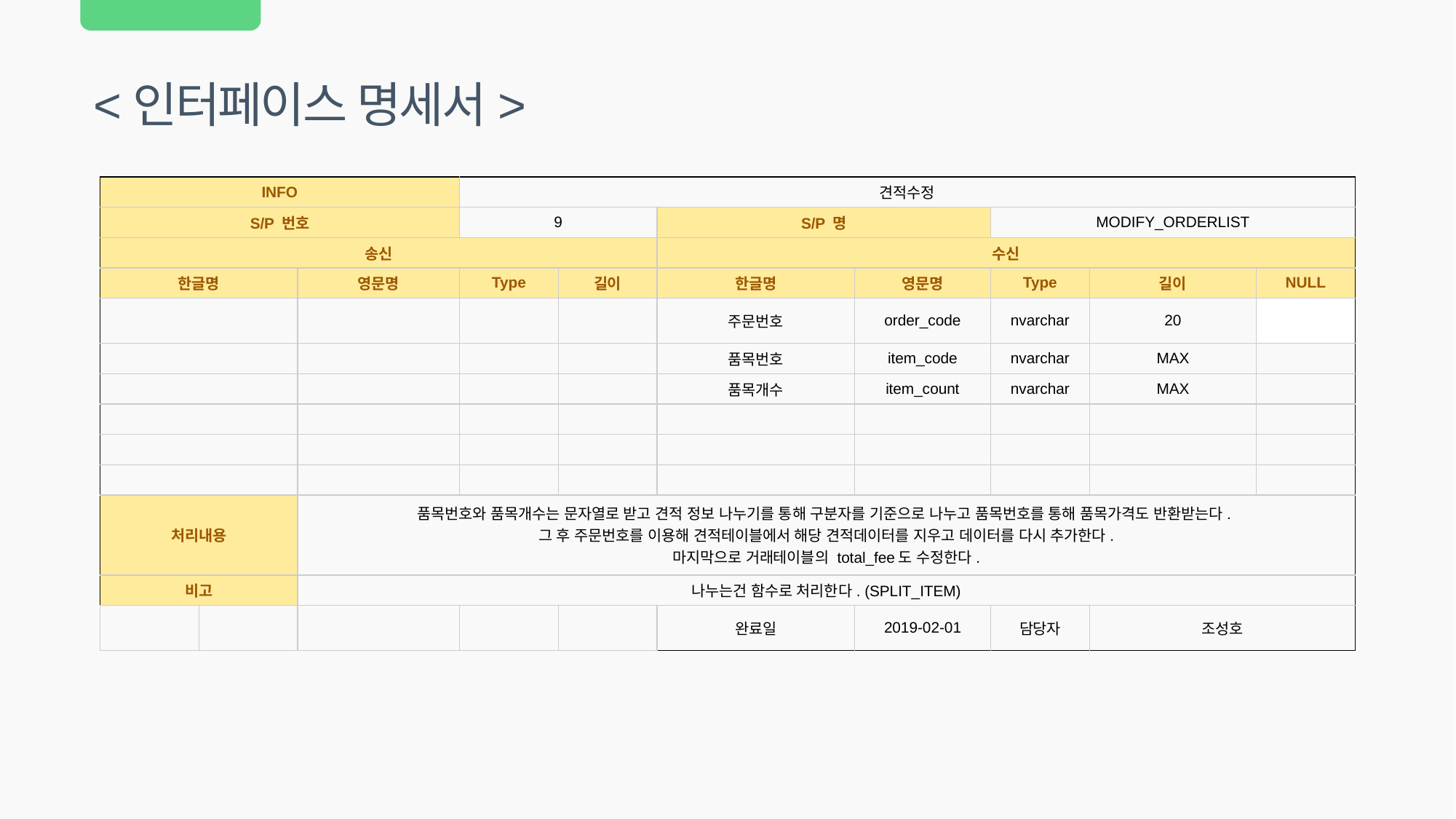

<인터페이스 명세서>
| INFO |  |  | 견적수정 |  |  |  |  |  |  |
| --- | --- | --- | --- | --- | --- | --- | --- | --- | --- |
| S/P 번호 |  |  | 9 |  | S/P 명 |  | MODIFY\_ORDERLIST |  |  |
| 송신 |  |  |  |  | 수신 |  |  |  |  |
| 한글명 |  | 영문명 | Type | 길이 | 한글명 | 영문명 | Type | 길이 | NULL |
|  |  |  |  |  | 주문번호 | order\_code | nvarchar | 20 |  |
|  |  |  |  |  | 품목번호 | item\_code | nvarchar | MAX |  |
|  |  |  |  |  | 품목개수 | item\_count | nvarchar | MAX |  |
|  |  |  |  |  |  |  |  |  |  |
|  |  |  |  |  |  |  |  |  |  |
|  |  |  |  |  |  |  |  |  |  |
| 처리내용 |  | 품목번호와 품목개수는 문자열로 받고 견적 정보 나누기를 통해 구분자를 기준으로 나누고 품목번호를 통해 품목가격도 반환받는다. 그 후 주문번호를 이용해 견적테이블에서 해당 견적데이터를 지우고 데이터를 다시 추가한다. 마지막으로 거래테이블의 total\_fee도 수정한다. |  |  |  |  |  |  |  |
| 비고 |  | 나누는건 함수로 처리한다. (SPLIT\_ITEM) |  |  |  |  |  |  |  |
|  |  |  |  |  | 완료일 | 2019-02-01 | 담당자 | 조성호 |  |